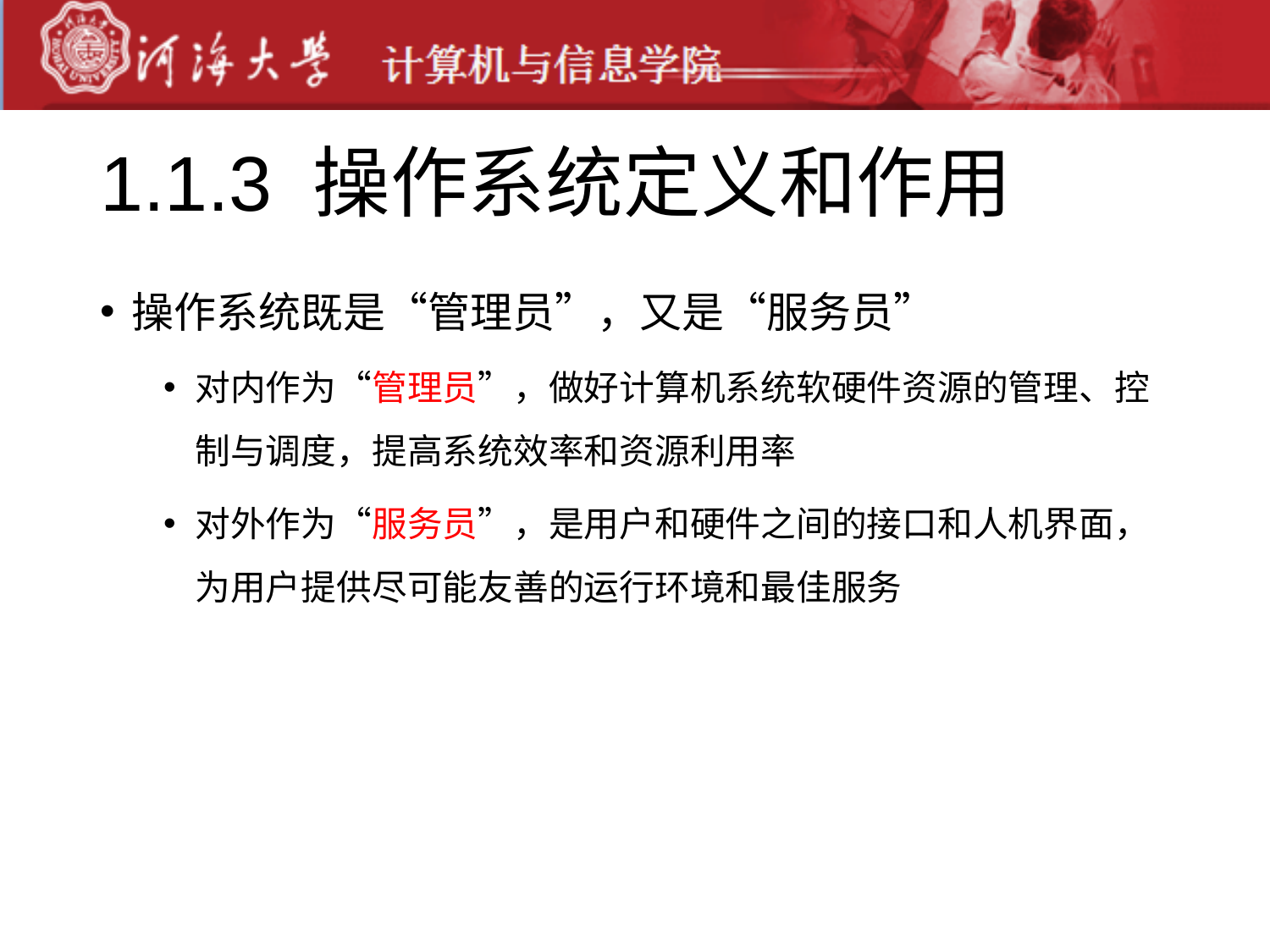

# 1.1.3 操作系统定义和作用
操作系统既是“管理员”，又是“服务员”
对内作为“管理员”，做好计算机系统软硬件资源的管理、控制与调度，提高系统效率和资源利用率
对外作为“服务员”，是用户和硬件之间的接口和人机界面，为用户提供尽可能友善的运行环境和最佳服务